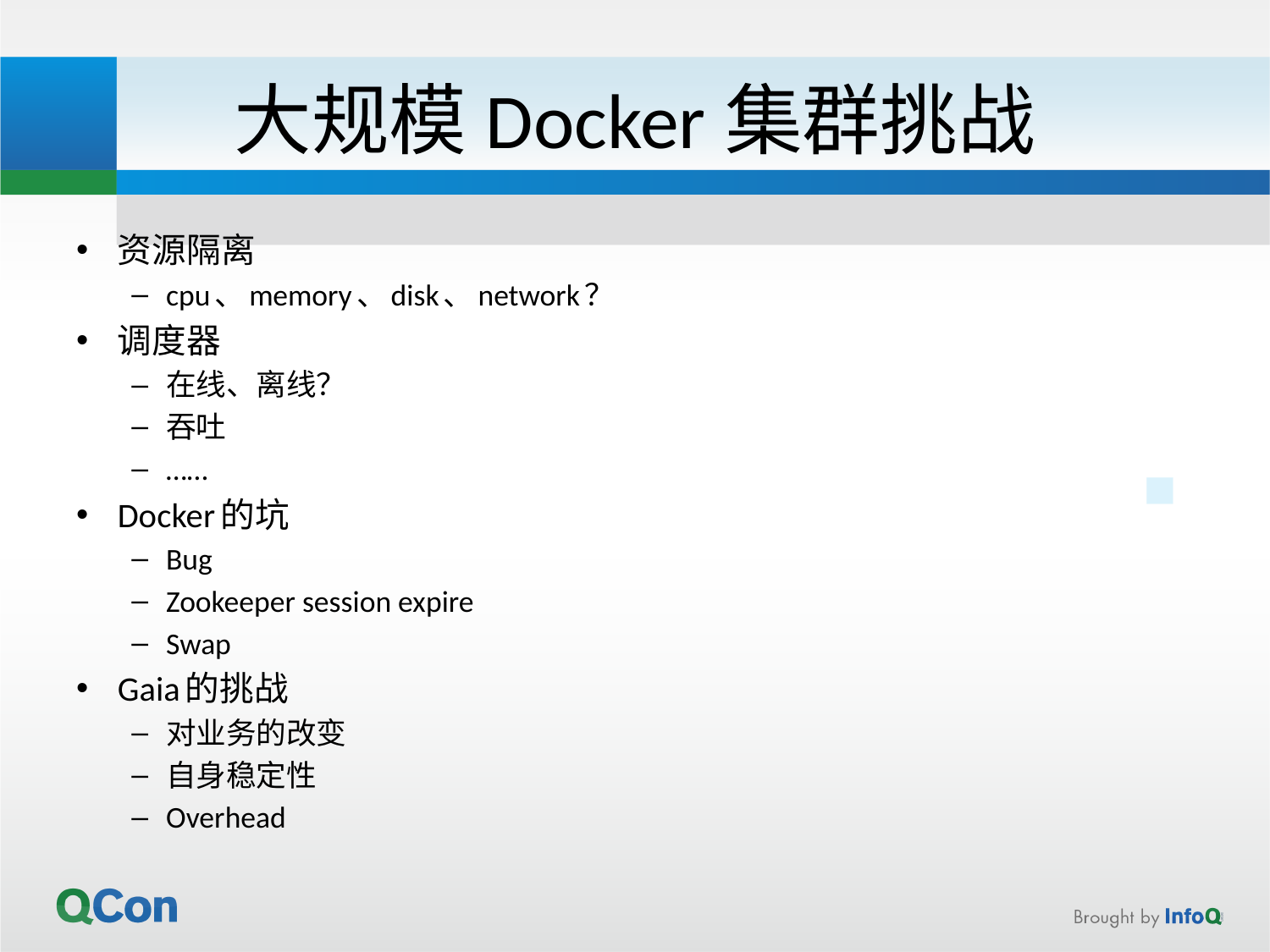

# 大规模Docker集群挑战
资源隔离
cpu、memory、disk、network？
调度器
在线、离线？
吞吐
……
Docker的坑
Bug
Zookeeper session expire
Swap
Gaia的挑战
对业务的改变
自身稳定性
Overhead